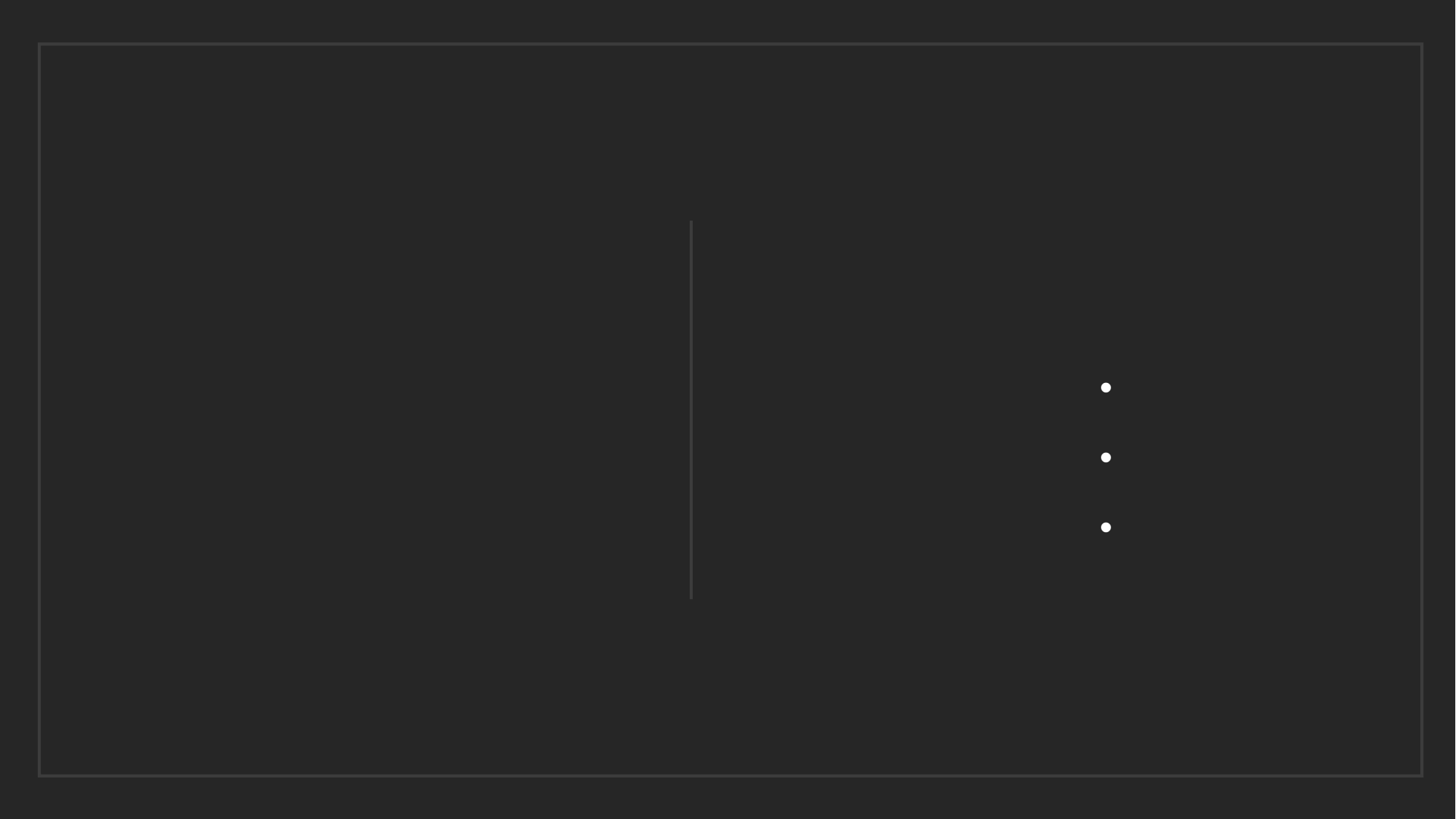

기획의도
사이트 구현
향후 개발 방향
# INDEX
                                            목  차